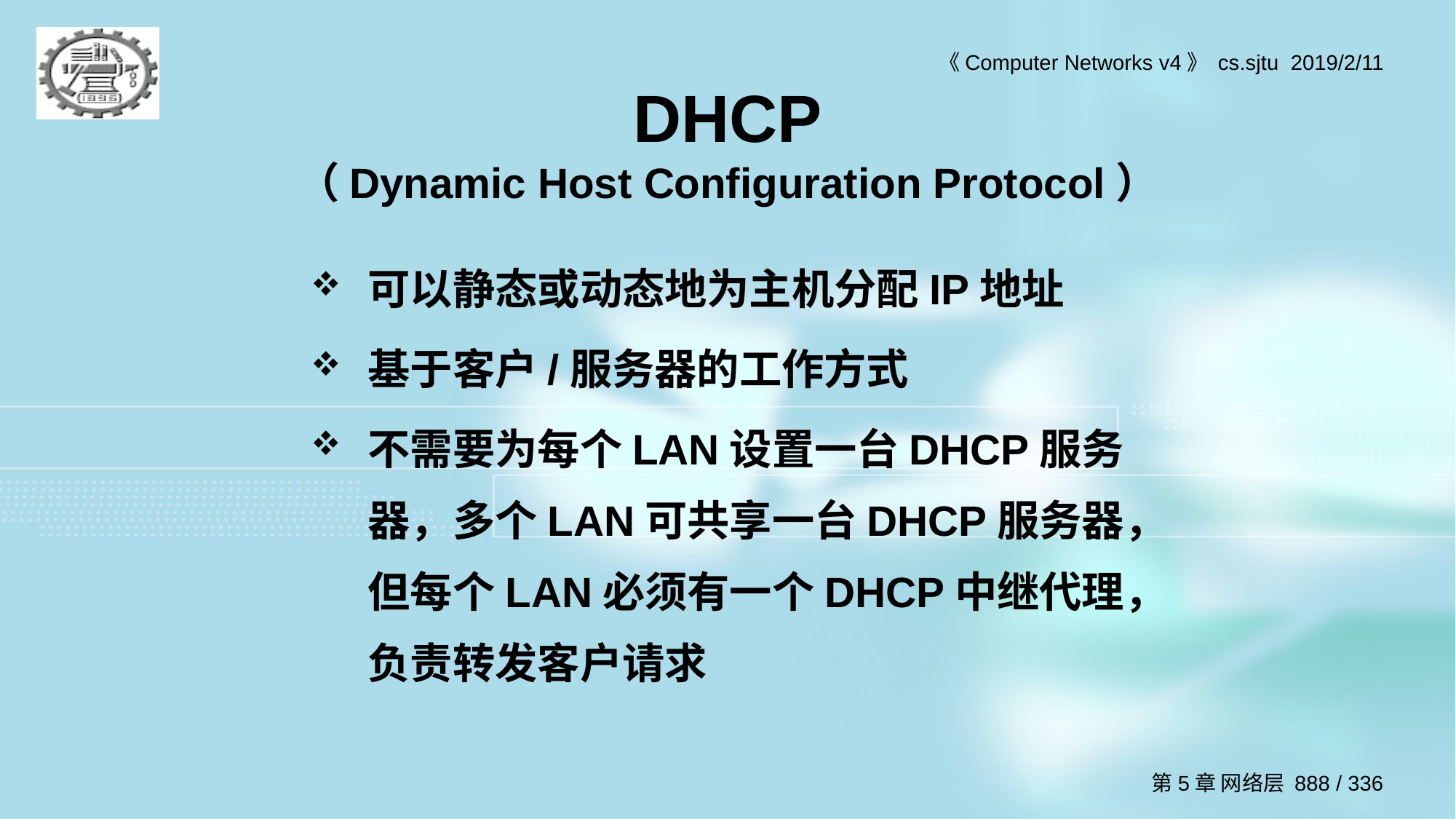

# DHCP （Dynamic Host Configuration Protocol）
可以静态或动态地为主机分配IP地址
基于客户/服务器的工作方式
不需要为每个LAN设置一台DHCP服务器，多个LAN可共享一台DHCP服务器，但每个LAN必须有一个DHCP中继代理，负责转发客户请求